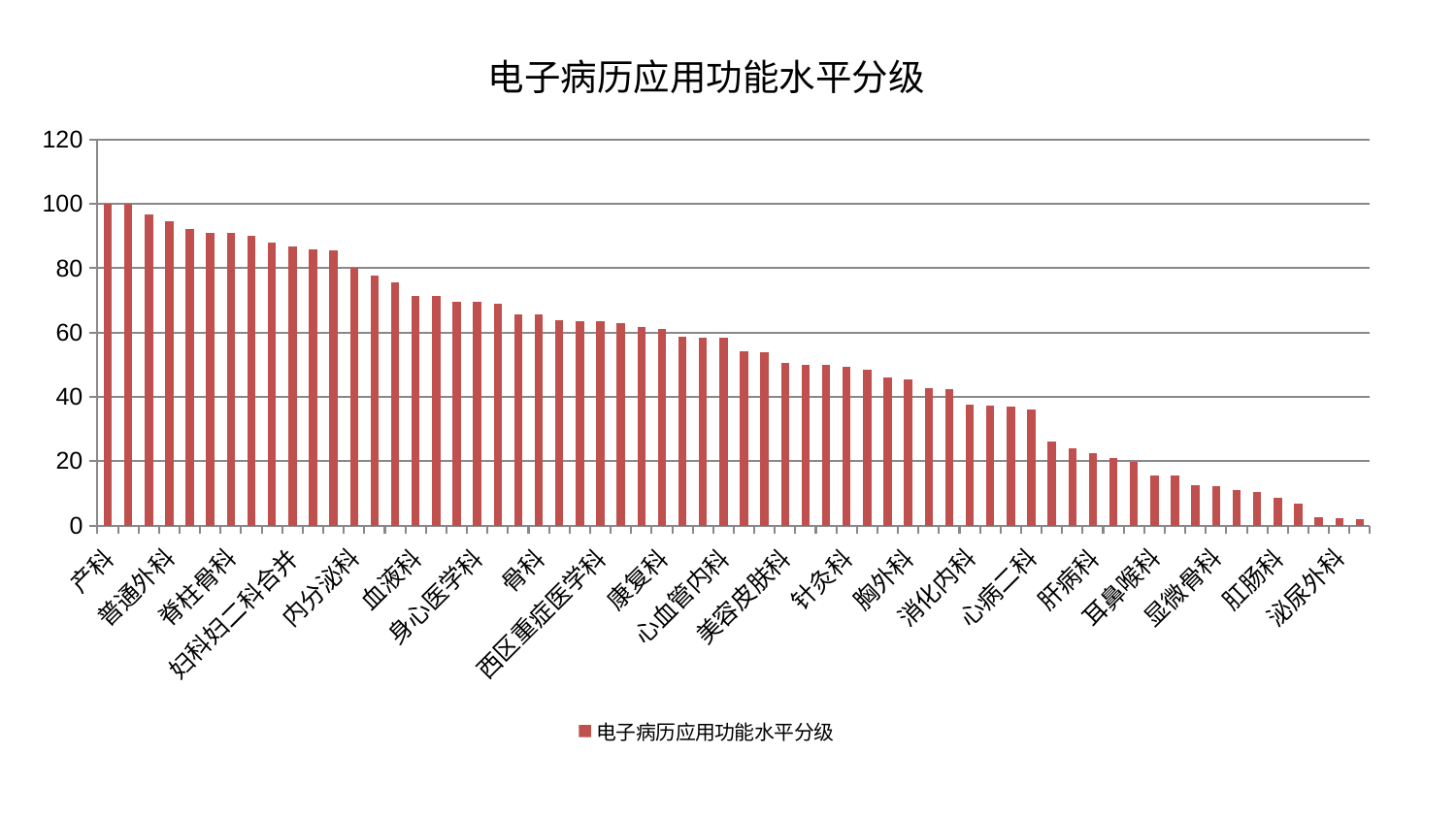

### Chart: 电子病历应用功能水平分级

| Category | 电子病历应用功能水平分级 |
|---|---|
| 产科 | 99.99999999999999 |
| 推拿科 | 99.94169246757842 |
| 重症医学科 | 96.82043714458241 |
| 普通外科 | 94.59677844101773 |
| 运动损伤骨科 | 92.27171354042034 |
| 妇二科 | 91.08297174416936 |
| 脊柱骨科 | 90.98727535736442 |
| 脾胃病科 | 90.17477502457288 |
| 脑病一科 | 87.89198528759457 |
| 妇科妇二科合并 | 86.68841148017547 |
| 肾病科 | 86.00214284565756 |
| 创伤骨科 | 85.678034830868 |
| 内分泌科 | 80.153119116924 |
| 儿科 | 77.85468079693223 |
| 治未病中心 | 75.70339732152841 |
| 血液科 | 71.42097183336391 |
| 神经外科 | 71.35198282796557 |
| 心病三科 | 69.71829670025677 |
| 身心医学科 | 69.65014289694761 |
| 综合内科 | 69.0595882753649 |
| 皮肤科 | 65.63334535387916 |
| 骨科 | 65.51525249986713 |
| 眼科 | 63.738812003810054 |
| 中医经典科 | 63.475377970027864 |
| 西区重症医学科 | 63.469422923215284 |
| 乳腺甲状腺外科 | 63.04314314156647 |
| 微创骨科 | 61.752115491288215 |
| 康复科 | 61.028910468949206 |
| 中医外治中心 | 58.70864395619382 |
| 呼吸内科 | 58.47291865355608 |
| 心血管内科 | 58.40805481905318 |
| 东区肾病科 | 54.08511760587533 |
| 小儿骨科 | 53.9851165370049 |
| 美容皮肤科 | 50.60430957514129 |
| 脑病三科 | 49.9194298340539 |
| 肾脏内科 | 49.85224880028548 |
| 针灸科 | 49.27690024842834 |
| 神经内科 | 48.55595818028664 |
| 风湿病科 | 46.16096839322139 |
| 胸外科 | 45.538259340971415 |
| 医院 | 42.57987344351565 |
| 心病四科 | 42.45364567703228 |
| 消化内科 | 37.43177489584523 |
| 肝胆外科 | 37.22730576646139 |
| 小儿推拿科 | 36.95739764776594 |
| 心病二科 | 36.045150849140164 |
| 男科 | 26.059748849106096 |
| 周围血管科 | 23.89500540637669 |
| 肝病科 | 22.40253922216126 |
| 脾胃科消化科合并 | 20.880483419960363 |
| 关节骨科 | 19.898180987665558 |
| 耳鼻喉科 | 15.498450640748148 |
| 老年医学科 | 15.49133889744973 |
| 心病一科 | 12.634952116191366 |
| 显微骨科 | 12.079706320211693 |
| 东区重症医学科 | 10.961726819933817 |
| 口腔科 | 10.353709832889214 |
| 肛肠科 | 8.714345786266906 |
| 脑病二科 | 6.867996125952371 |
| 肿瘤内科 | 2.6351062519200963 |
| 泌尿外科 | 2.375322445465067 |
| 妇科 | 1.8734009804639347 |
177